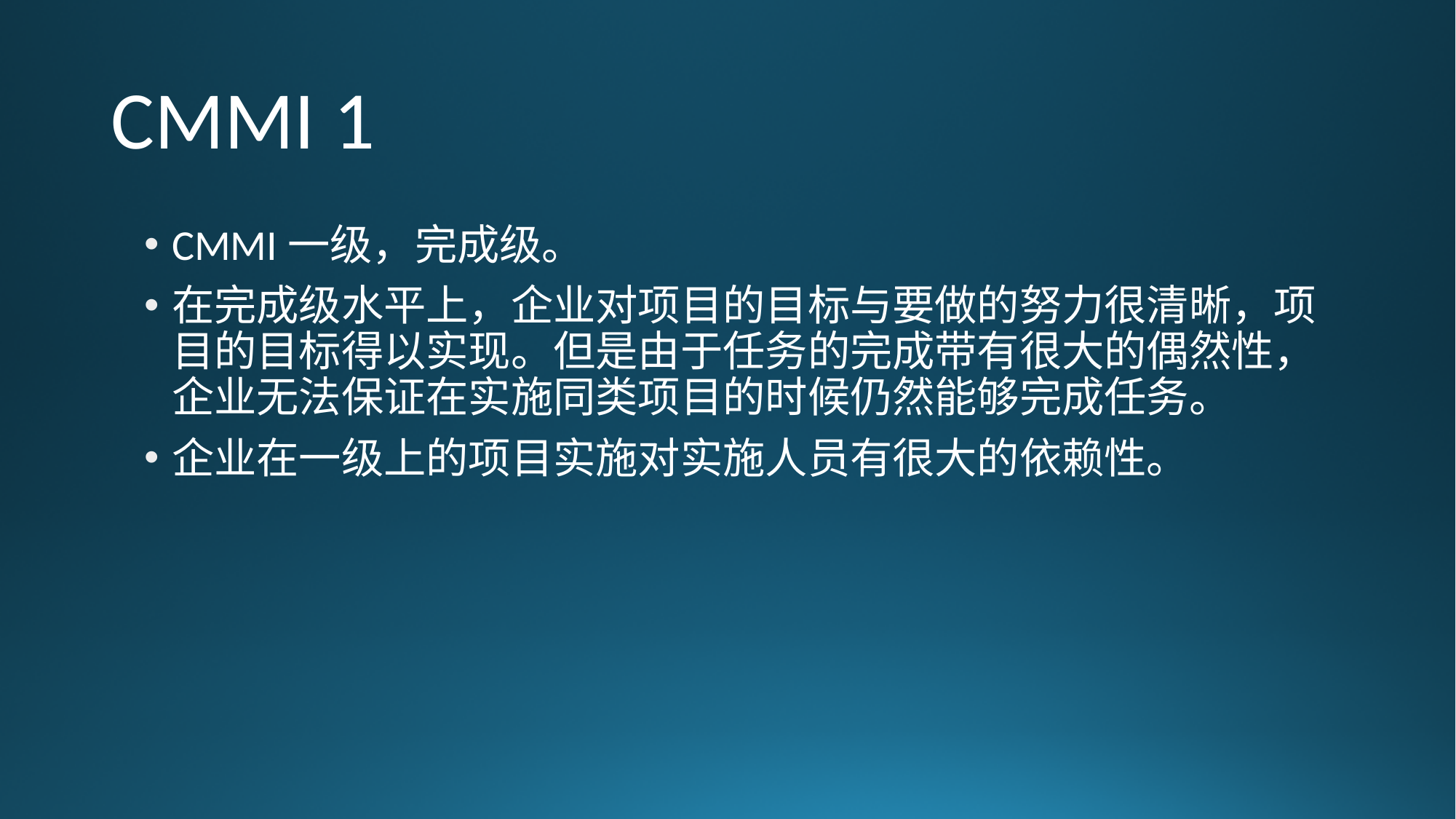

# CMMI 1
CMMI一级，完成级。
在完成级水平上，企业对项目的目标与要做的努力很清晰，项目的目标得以实现。但是由于任务的完成带有很大的偶然性，企业无法保证在实施同类项目的时候仍然能够完成任务。
企业在一级上的项目实施对实施人员有很大的依赖性。